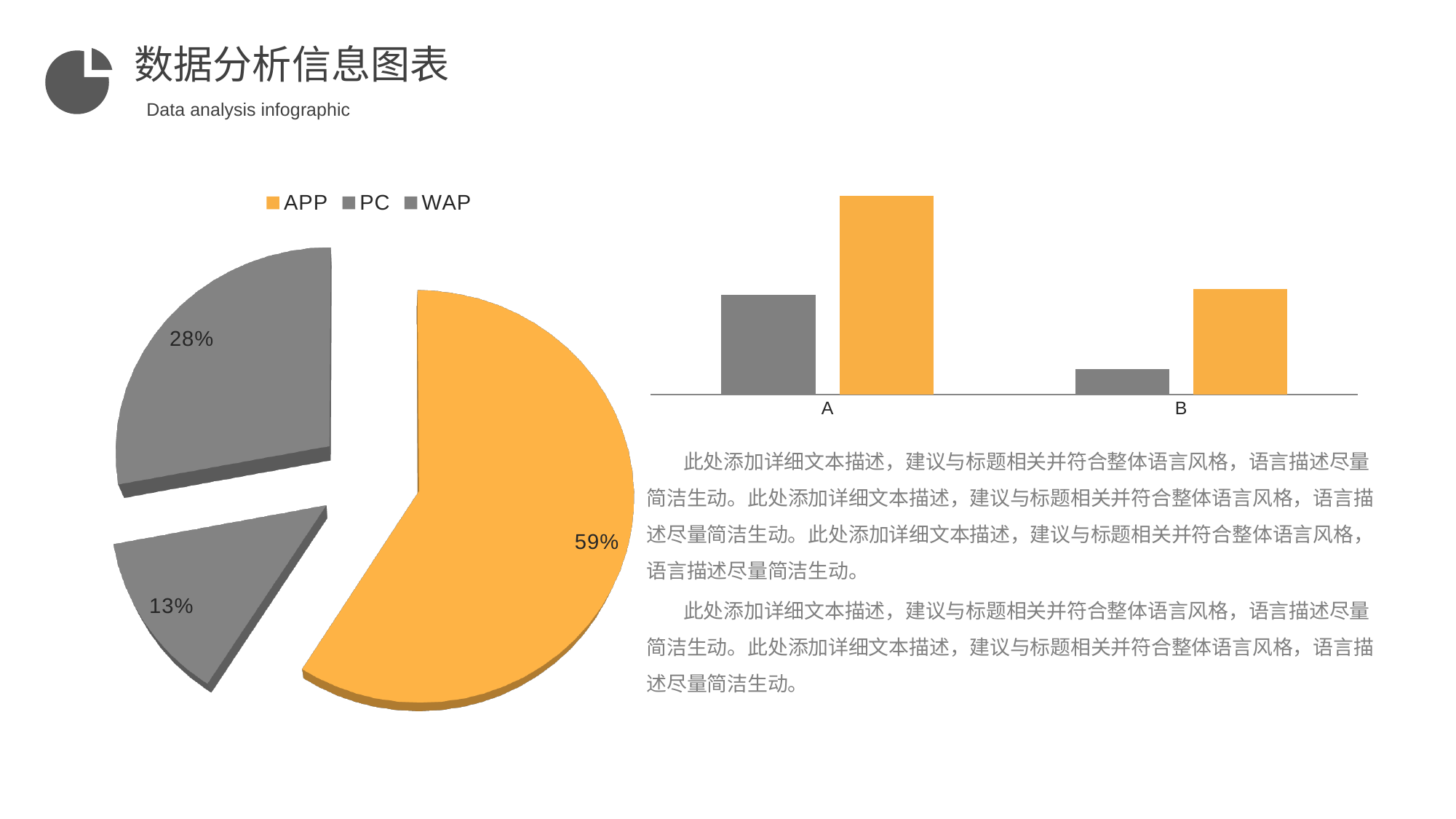

数据分析信息图表

Data analysis infographic

[unsupported chart]

### Chart

| Category | 2017 | 2018 |
|---|---|---|
| A | 4723.0 | 9436.0 |
| B | 1221.0 | 5000.0 |
       此处添加详细文本描述，建议与标题相关并符合整体语言风格，语言描述尽量简洁生动。此处添加详细文本描述，建议与标题相关并符合整体语言风格，语言描述尽量简洁生动。此处添加详细文本描述，建议与标题相关并符合整体语言风格，语言描述尽量简洁生动。
       此处添加详细文本描述，建议与标题相关并符合整体语言风格，语言描述尽量简洁生动。此处添加详细文本描述，建议与标题相关并符合整体语言风格，语言描述尽量简洁生动。